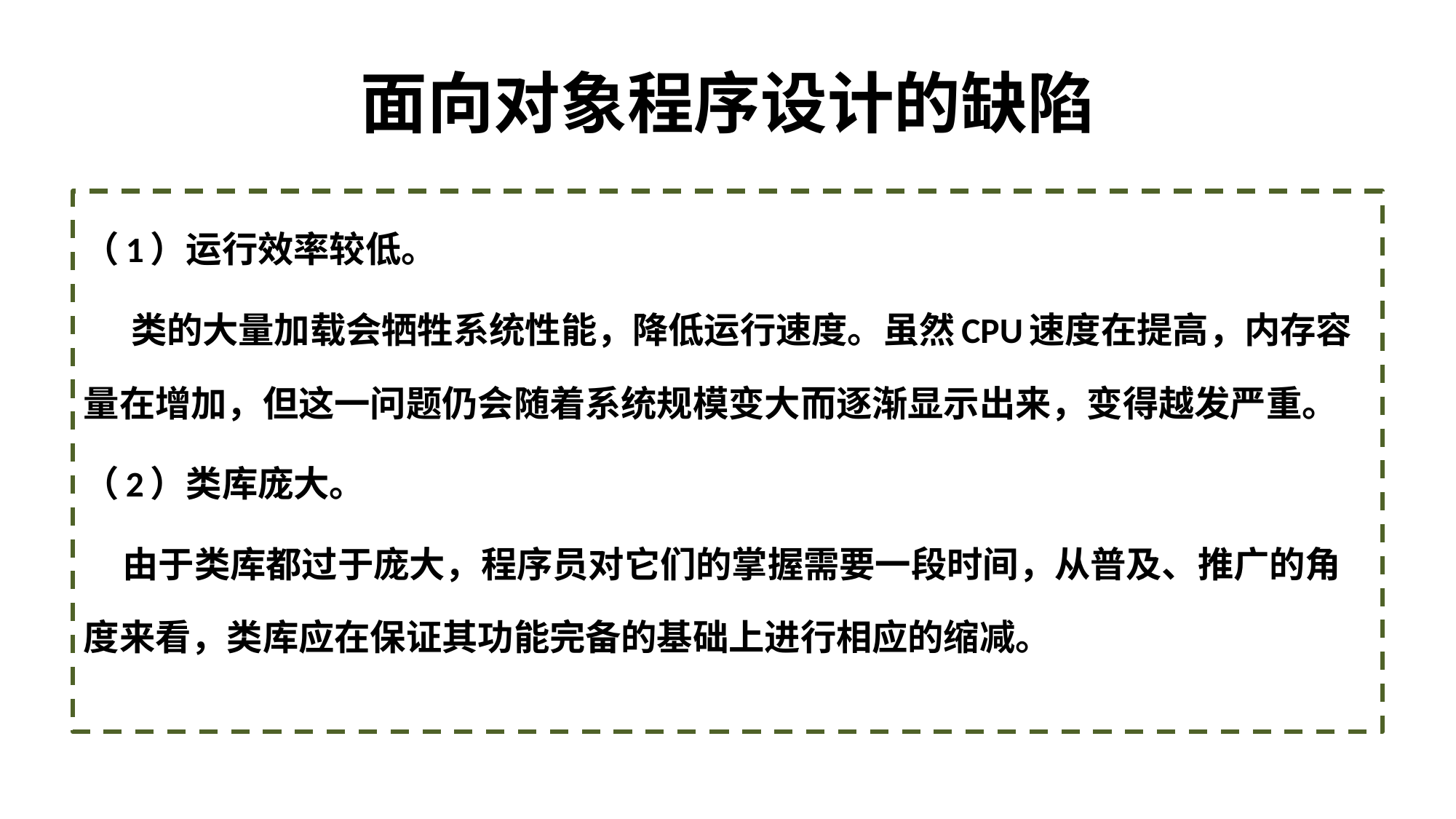

# 面向对象程序设计的缺陷
（1）运行效率较低。
     类的大量加载会牺牲系统性能，降低运行速度。虽然CPU速度在提高，内存容量在增加，但这一问题仍会随着系统规模变大而逐渐显示出来，变得越发严重。
（2）类库庞大。
    由于类库都过于庞大，程序员对它们的掌握需要一段时间，从普及、推广的角度来看，类库应在保证其功能完备的基础上进行相应的缩减。